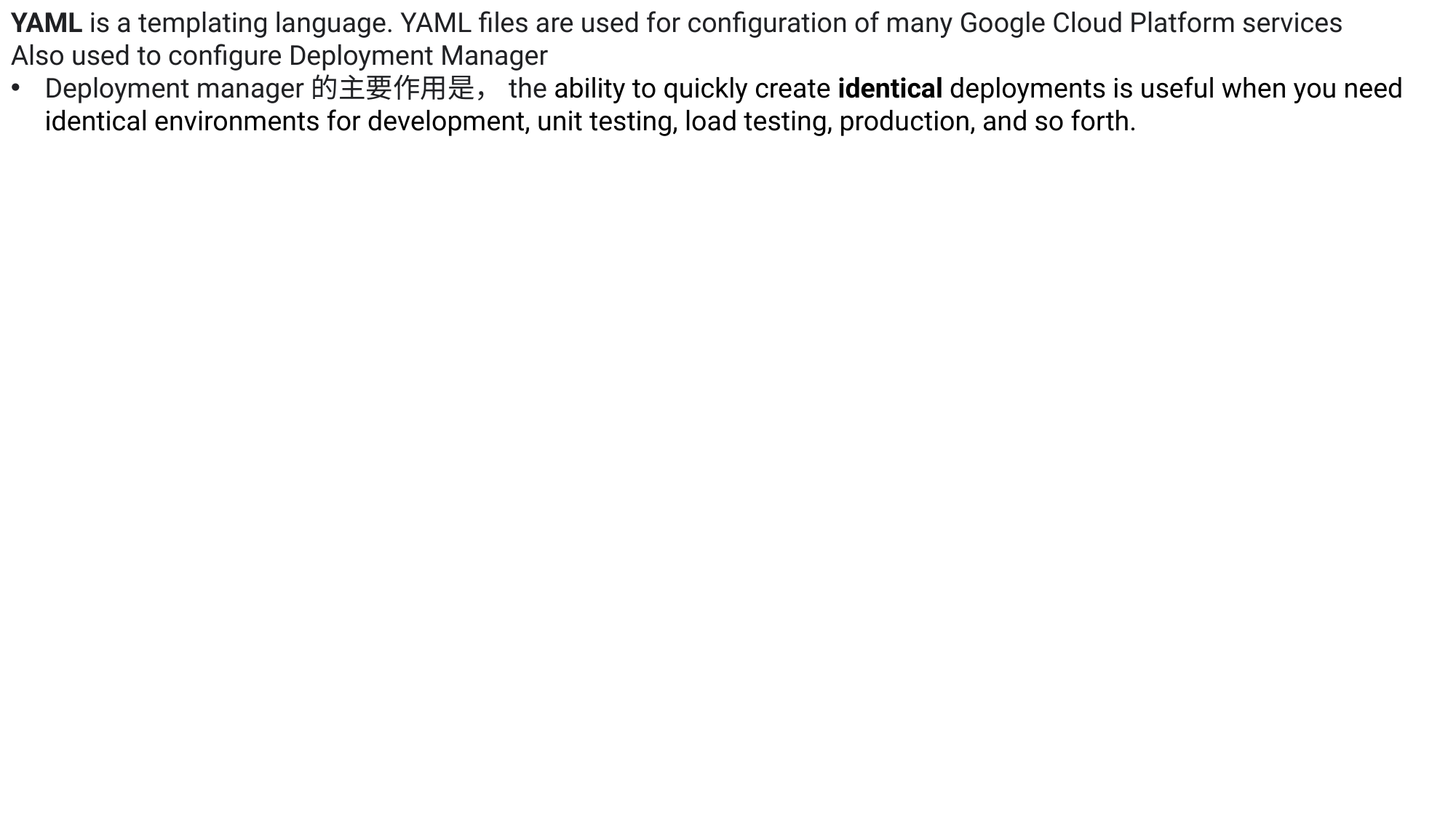

YAML is a templating language. YAML files are used for configuration of many Google Cloud Platform services
Also used to configure Deployment Manager
Deployment manager的主要作用是，the ability to quickly create identical deployments is useful when you need identical environments for development, unit testing, load testing, production, and so forth.